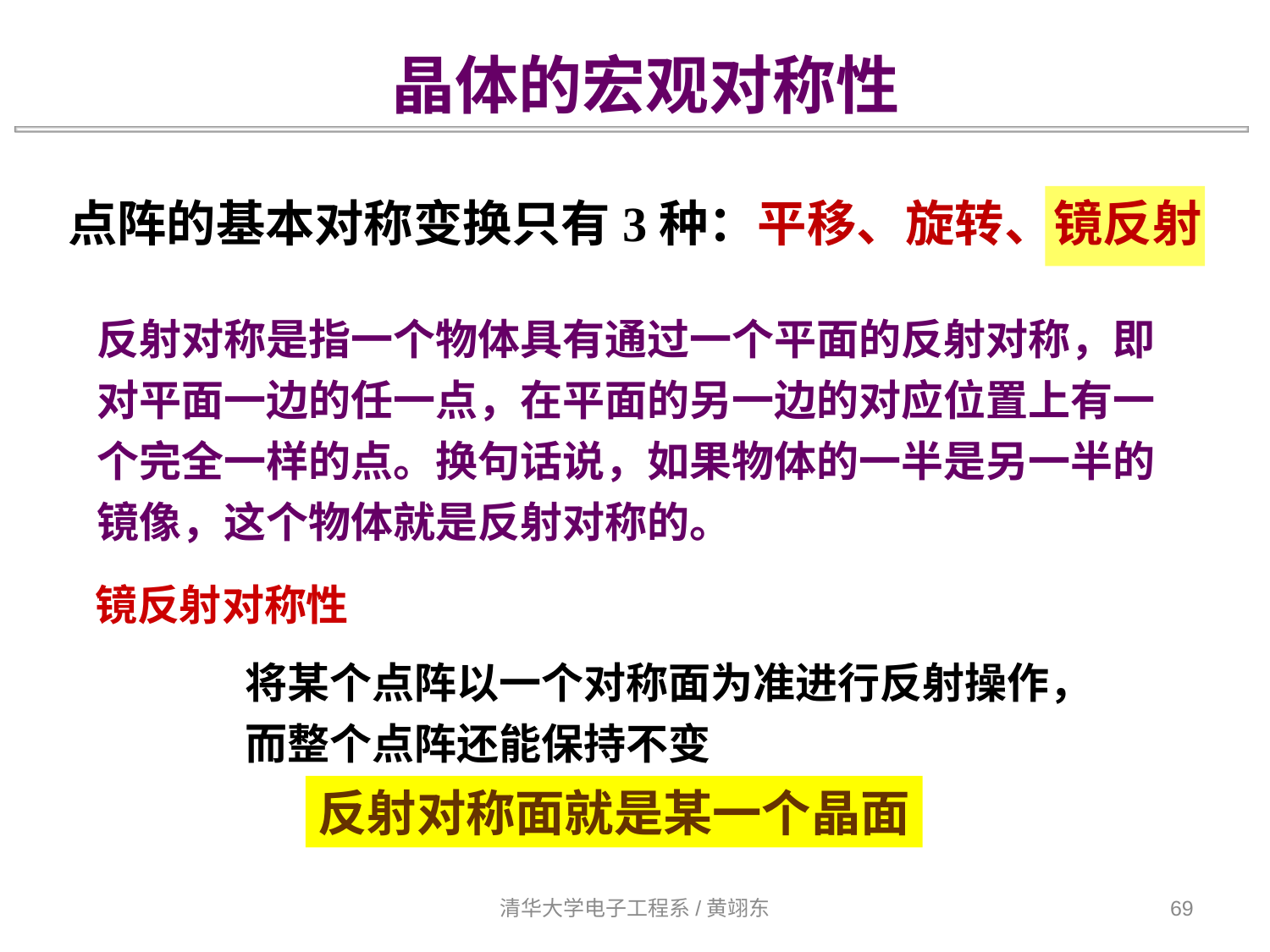

晶体的宏观对称性

点阵的基本对称变换只有3种：平移、旋转、镜反射

反射对称是指一个物体具有通过一个平面的反射对称，即对平面一边的任一点，在平面的另一边的对应位置上有一个完全一样的点。换句话说，如果物体的一半是另一半的镜像，这个物体就是反射对称的。
镜反射对称性
将某个点阵以一个对称面为准进行反射操作，
而整个点阵还能保持不变
反射对称面就是某一个晶面
清华大学电子工程系/黄翊东
69